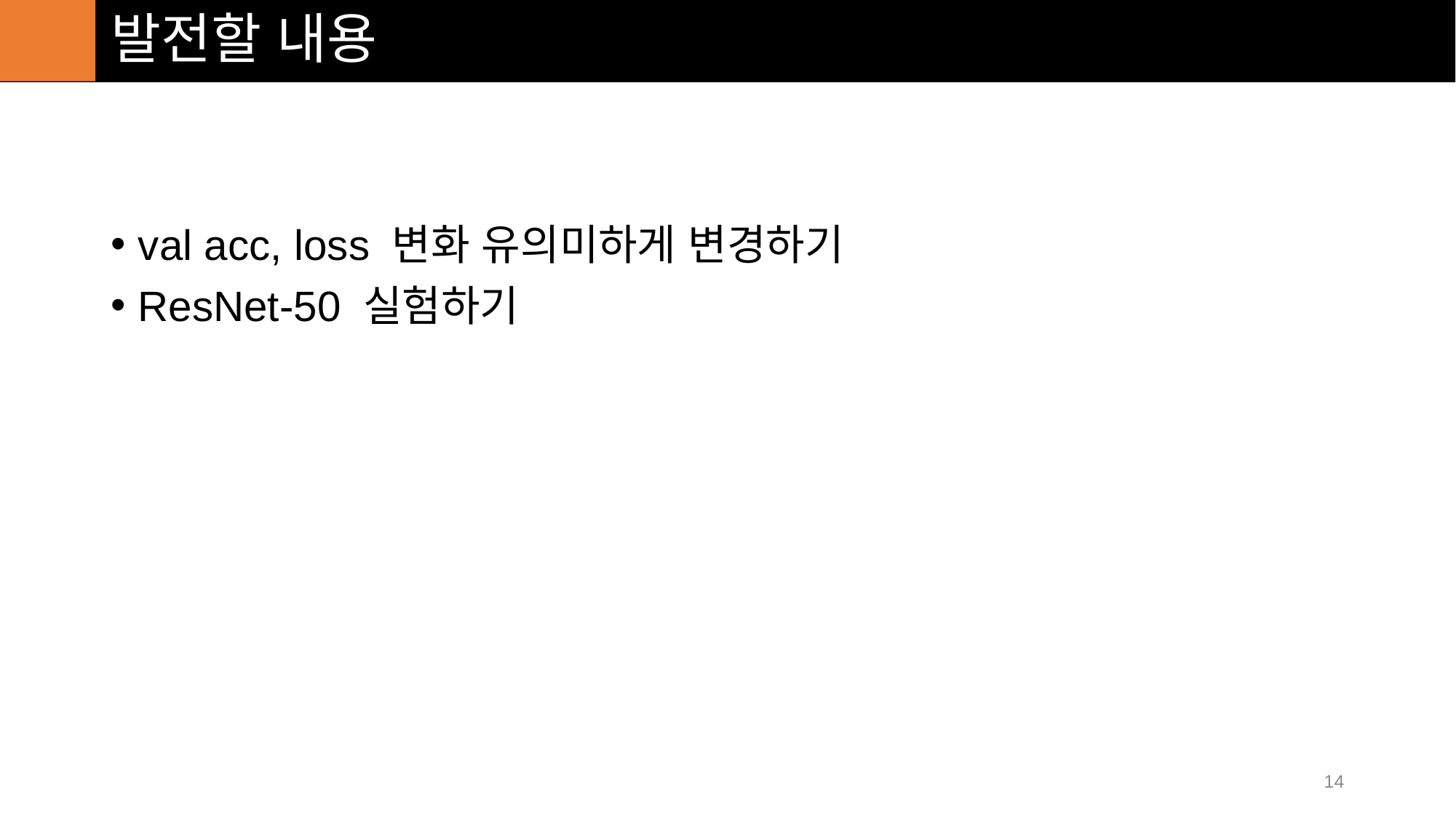

# 발전할 내용
val acc, loss 변화 유의미하게 변경하기
ResNet-50 실험하기
14